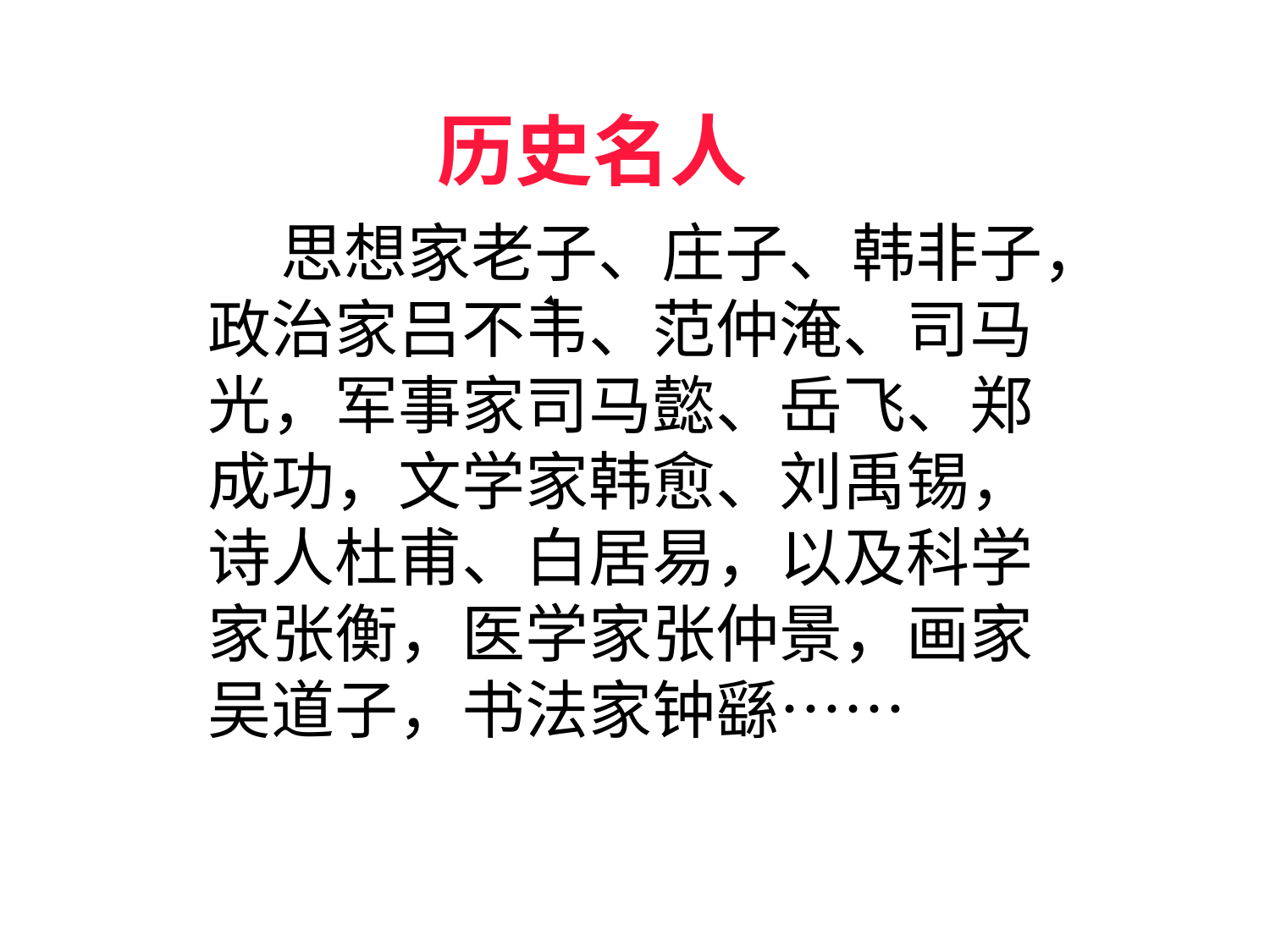

历史名人
    思想家老子、庄子、韩非子，政治家吕不韦、范仲淹、司马光，军事家司马懿、岳飞、郑成功，文学家韩愈、刘禹锡，诗人杜甫、白居易，以及科学家张衡，医学家张仲景，画家吴道子，书法家钟繇……